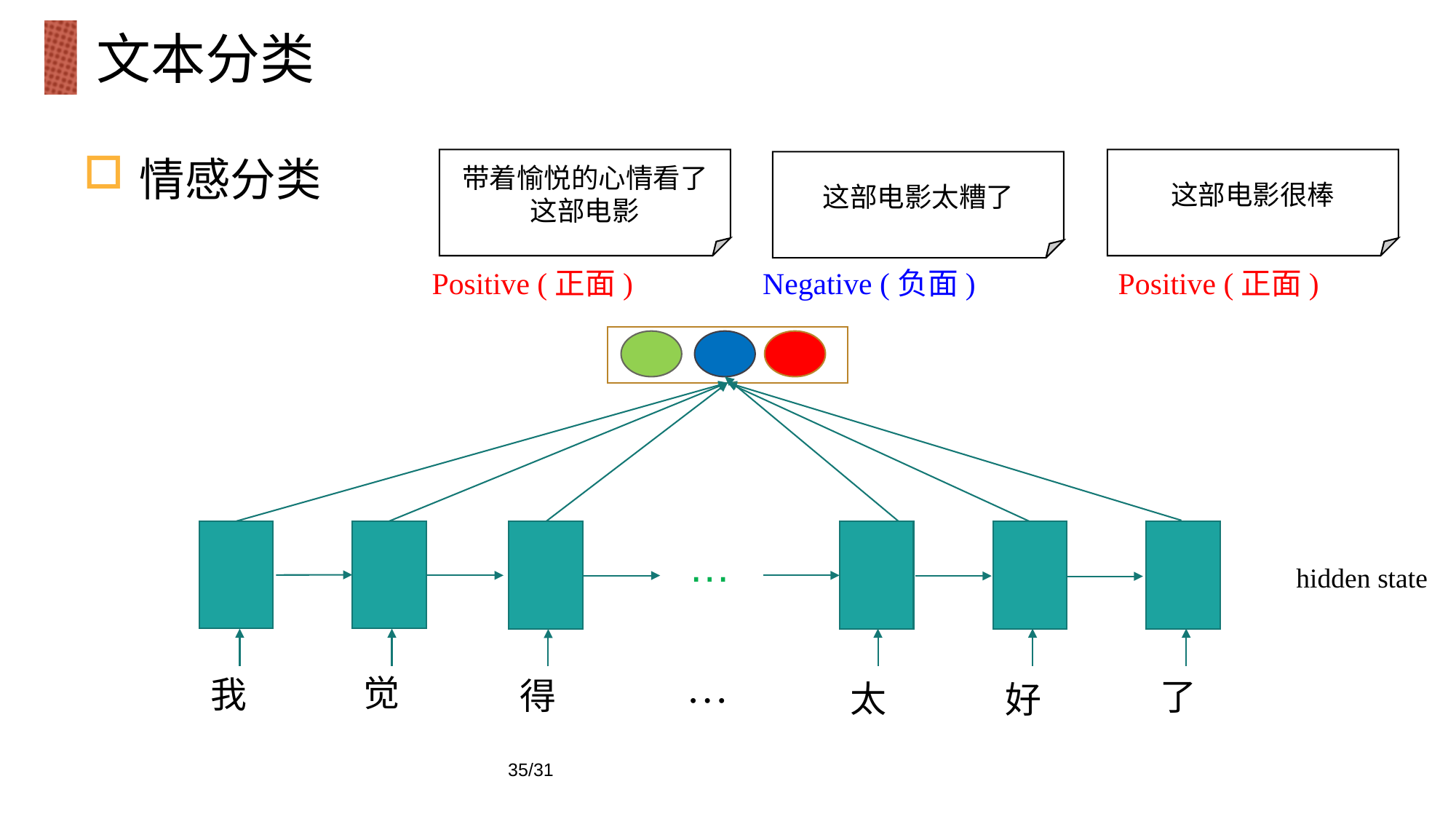

文本分类

情感分类
带着愉悦的心情看了这部电影
这部电影很棒
这部电影太糟了

Positive (正面)
Negative (负面)
Positive (正面)

…
hidden state
…
觉
我
得
了
太
好
35/31